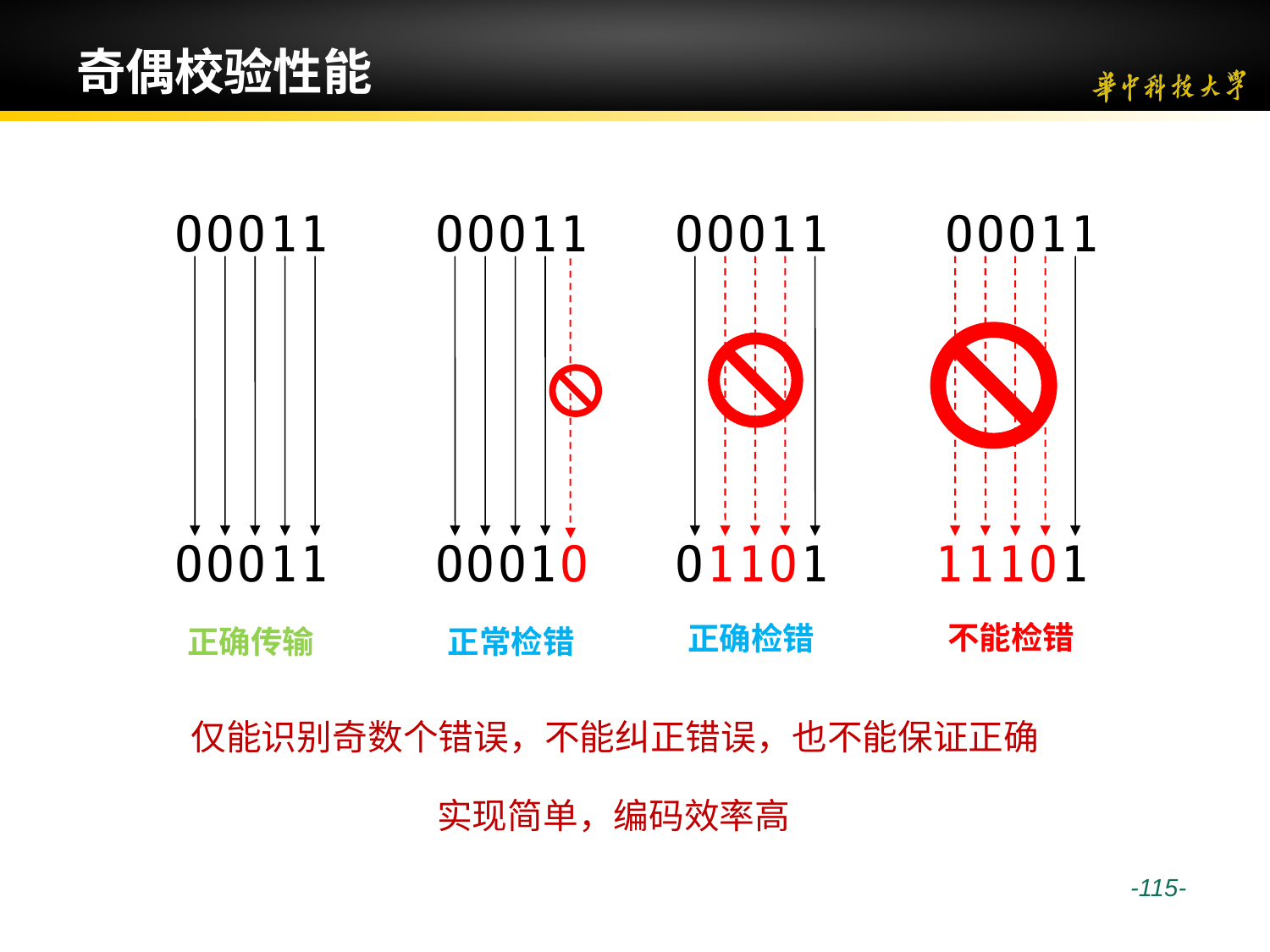

# 奇偶校验性能
00011
00011
00011
00011

00011

00010
01101
11101
不能检错
正确检错
正确传输
正常检错
仅能识别奇数个错误，不能纠正错误，也不能保证正确
实现简单，编码效率高
 -115-